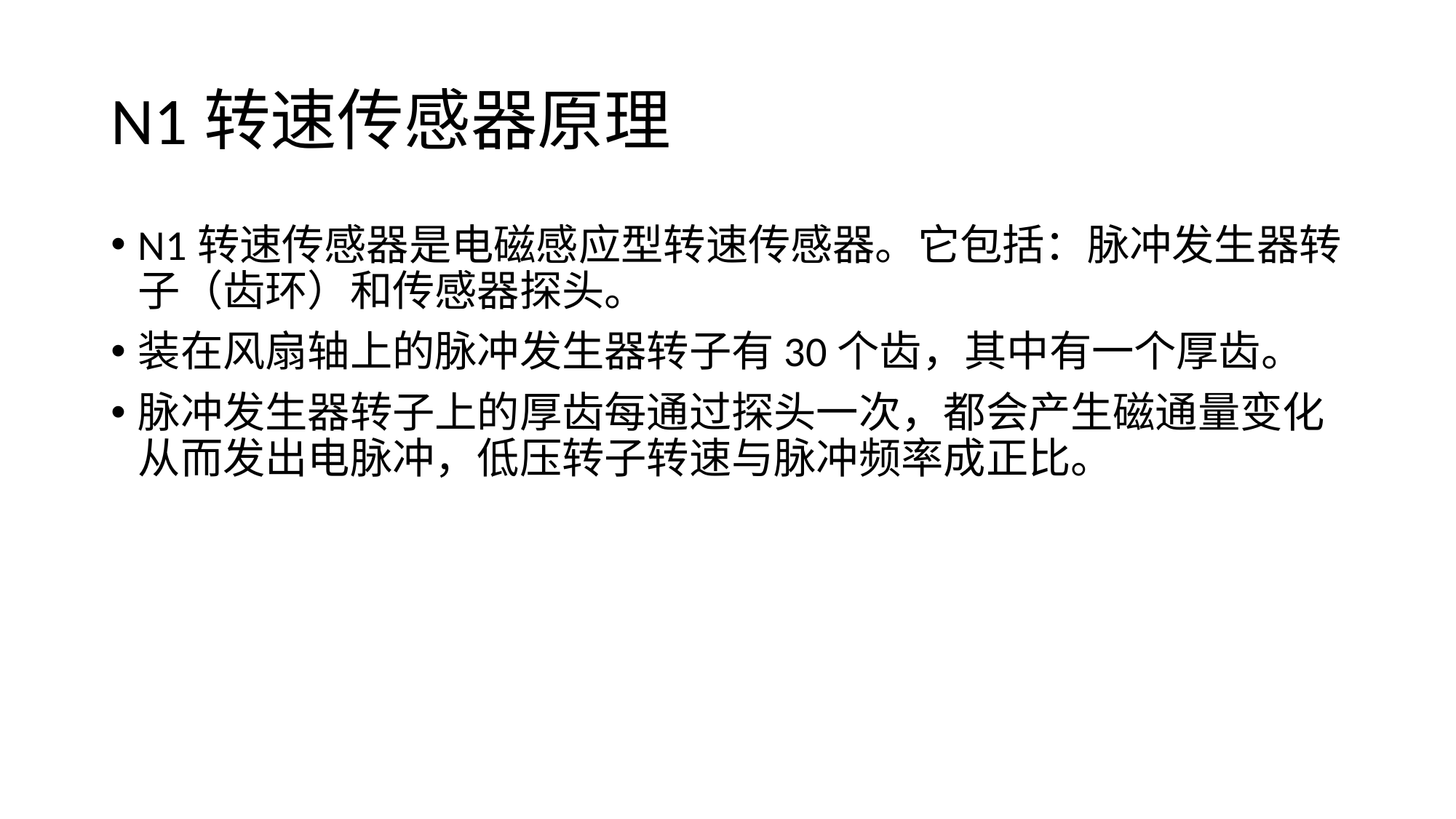

# N1转速传感器原理
N1转速传感器是电磁感应型转速传感器。它包括：脉冲发生器转子（齿环）和传感器探头。
装在风扇轴上的脉冲发生器转子有30个齿，其中有一个厚齿。
脉冲发生器转子上的厚齿每通过探头一次，都会产生磁通量变化从而发出电脉冲，低压转子转速与脉冲频率成正比。